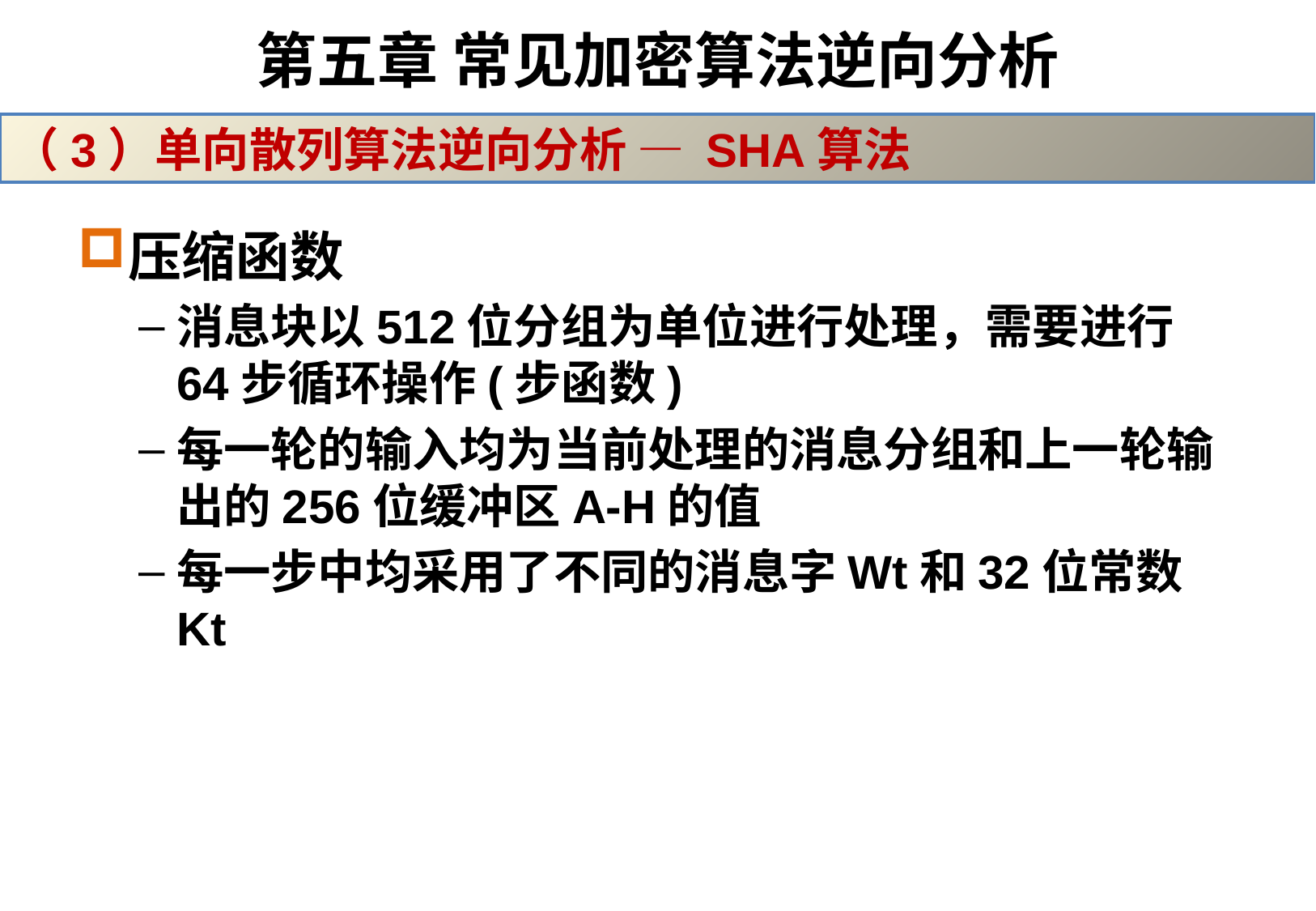

# 第五章 常见加密算法逆向分析
（3）单向散列算法逆向分析 — SHA算法
压缩函数
消息块以512位分组为单位进行处理，需要进行64步循环操作(步函数)
每一轮的输入均为当前处理的消息分组和上一轮输出的256位缓冲区A-H的值
每一步中均采用了不同的消息字Wt和32位常数Kt